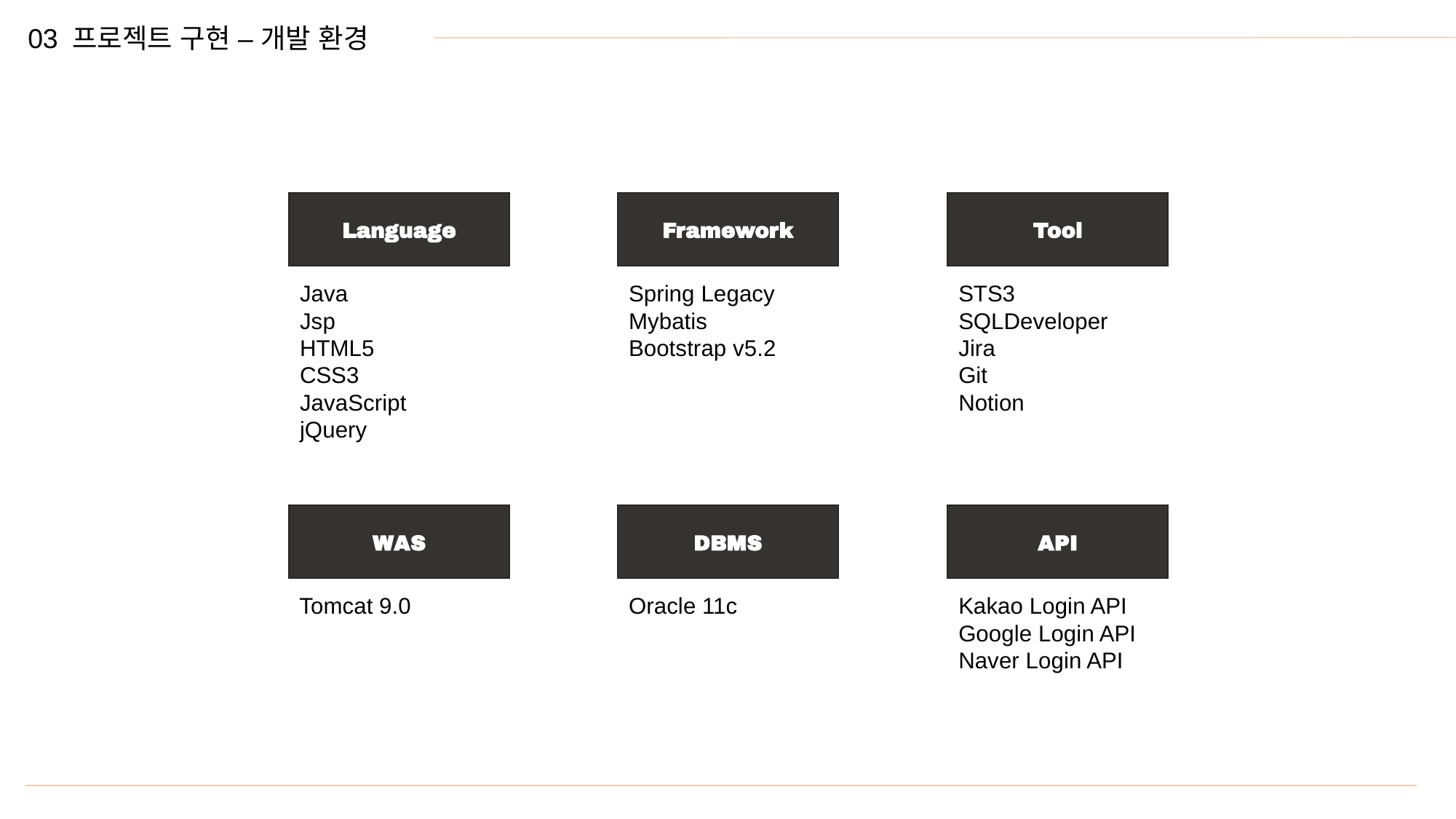

03 프로젝트 구현 – 개발 환경
Language
Framework
Tool
Java
Jsp
HTML5
CSS3
JavaScript
jQuery
Spring Legacy
Mybatis
Bootstrap v5.2
STS3
SQLDeveloper
Jira
Git
Notion
WAS
DBMS
API
Tomcat 9.0
Oracle 11c
Kakao Login API
Google Login API
Naver Login API